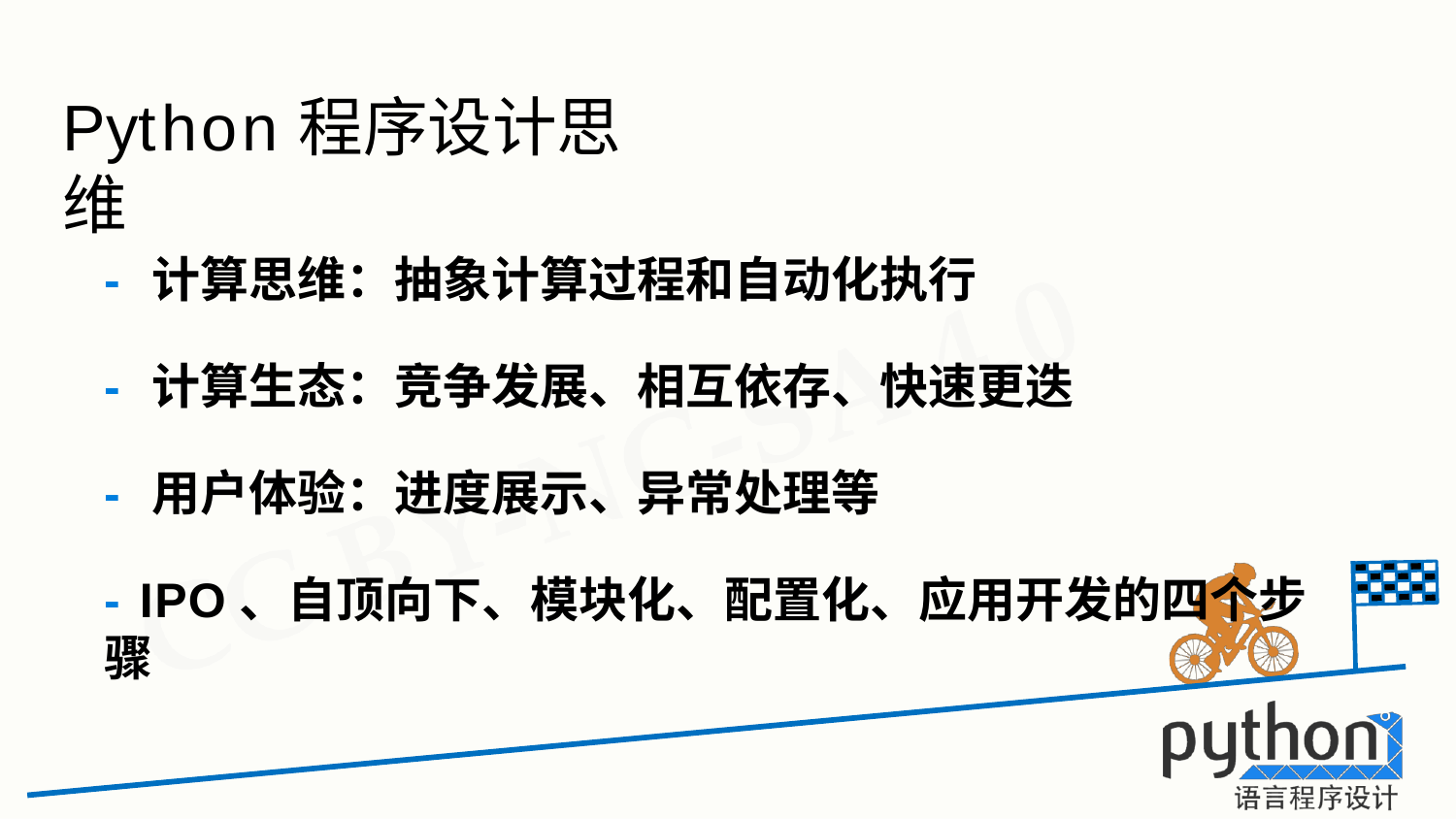

# Python程序设计思维
- 计算思维：抽象计算过程和自动化执行

- 计算生态：竞争发展、相互依存、快速更迭

- 用户体验：进度展示、异常处理等

- IPO、自顶向下、模块化、配置化、应用开发的四个步骤